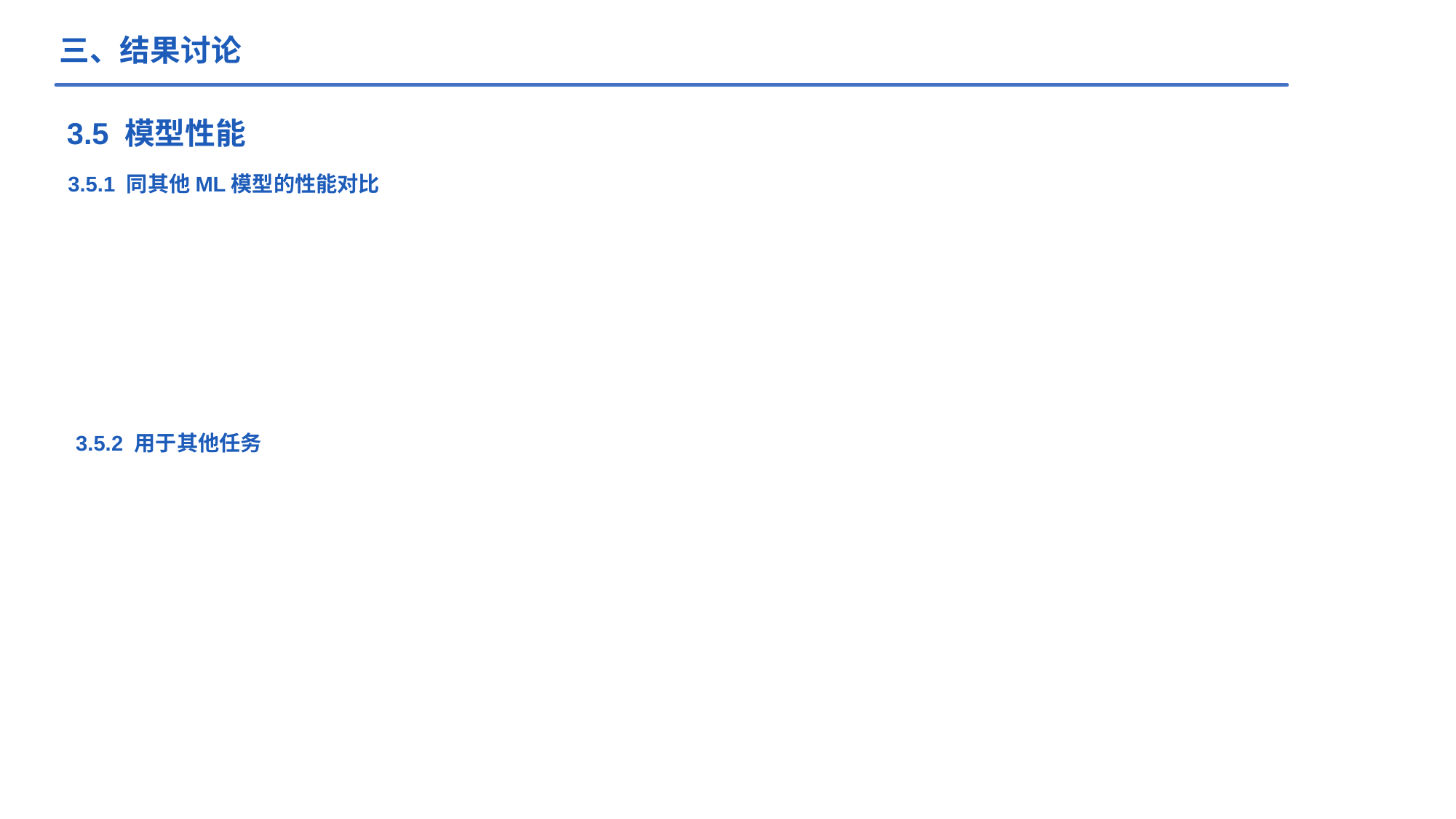

三、结果讨论
3.5 模型性能
3.5.1 同其他ML模型的性能对比
3.5.2 用于其他任务